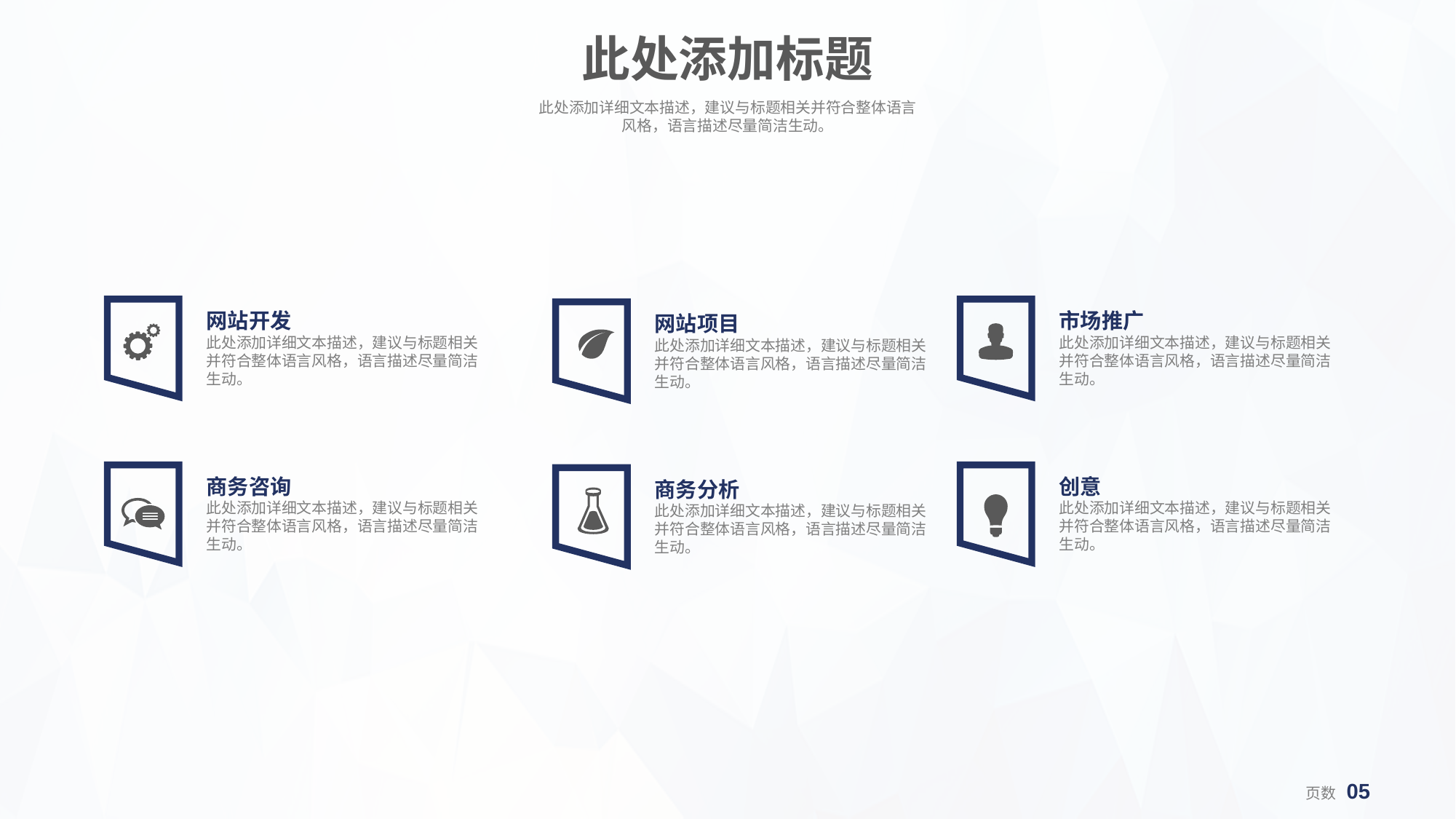

此处添加标题
此处添加详细文本描述，建议与标题相关并符合整体语言风格，语言描述尽量简洁生动。

网站开发
此处添加详细文本描述，建议与标题相关并符合整体语言风格，语言描述尽量简洁生动。
市场推广
此处添加详细文本描述，建议与标题相关并符合整体语言风格，语言描述尽量简洁生动。
网站项目
此处添加详细文本描述，建议与标题相关并符合整体语言风格，语言描述尽量简洁生动。

商务咨询
此处添加详细文本描述，建议与标题相关并符合整体语言风格，语言描述尽量简洁生动。
创意
此处添加详细文本描述，建议与标题相关并符合整体语言风格，语言描述尽量简洁生动。
商务分析
此处添加详细文本描述，建议与标题相关并符合整体语言风格，语言描述尽量简洁生动。

           页数  05